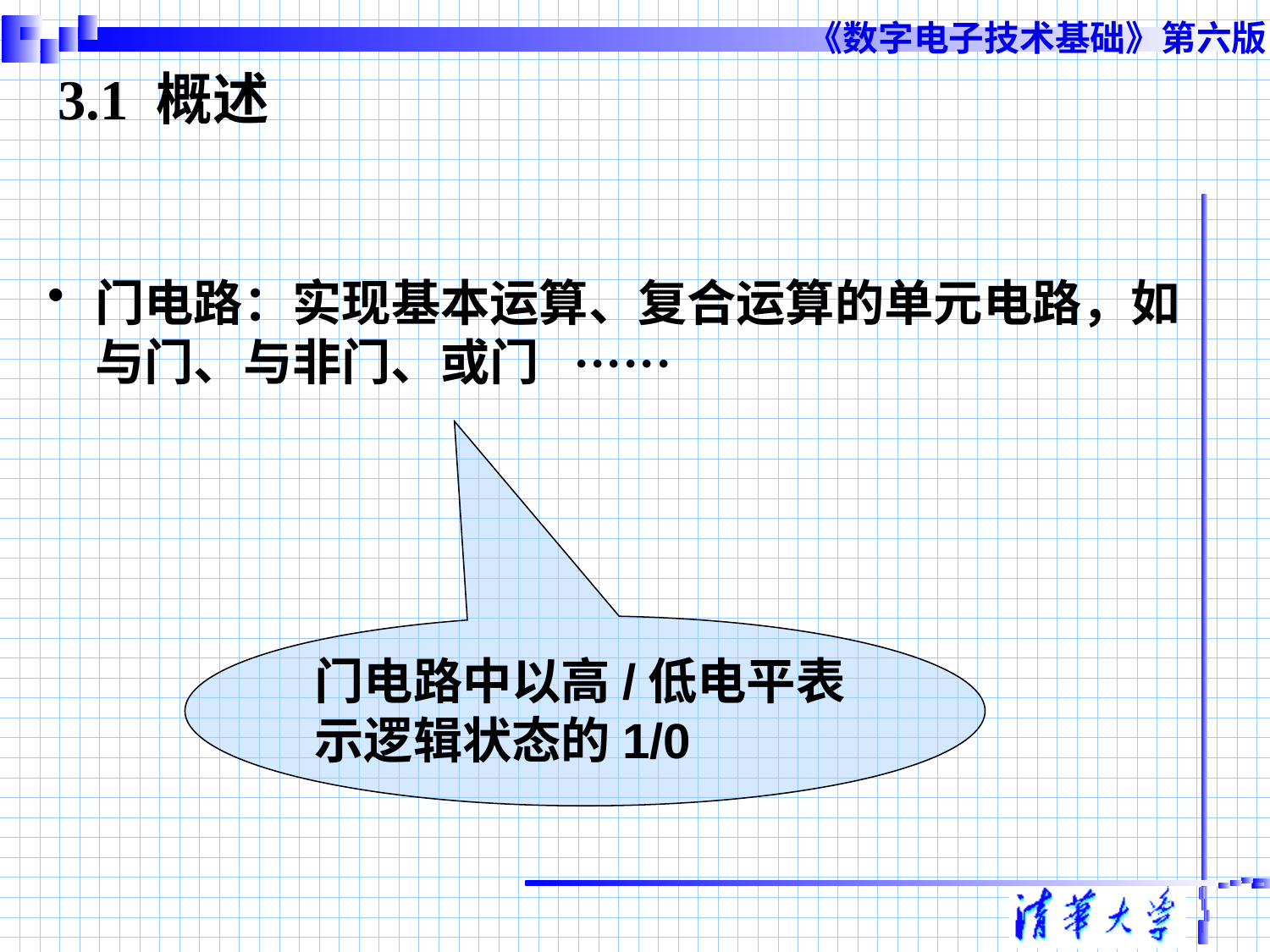

# 3.1 概述

门电路：实现基本运算、复合运算的单元电路，如与门、与非门、或门  ······

门电路中以高/低电平表示逻辑状态的1/0